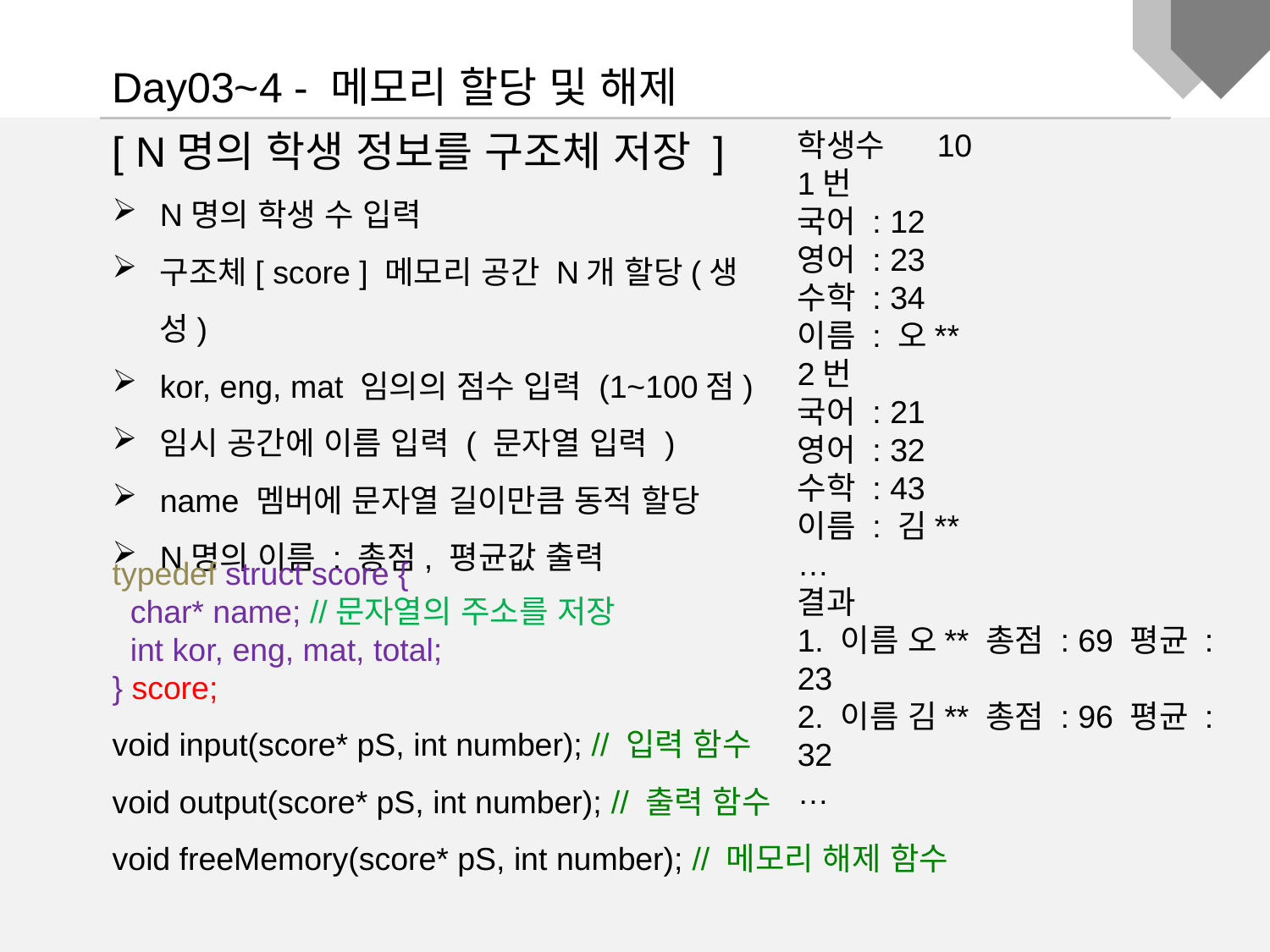

Day03~4 - 메모리 할당 및 해제
[ N명의 학생 정보를 구조체 저장 ]
N명의 학생 수 입력
구조체[ score ] 메모리 공간 N개 할당(생성)
kor, eng, mat 임의의 점수 입력 (1~100점)
임시 공간에 이름 입력 ( 문자열 입력 )
name 멤버에 문자열 길이만큼 동적 할당
N명의 이름 : 총점, 평균값 출력
학생수     10
1번
국어 : 12
영어 : 23
수학 : 34
이름 : 오**
2번
국어 : 21
영어 : 32
수학 : 43
이름 : 김**
…
결과
1. 이름 오** 총점 : 69 평균 : 23
2. 이름 김** 총점 : 96 평균 : 32
…
typedef struct score {
  char* name; //문자열의 주소를 저장
  int kor, eng, mat, total;
} score;
void input(score* pS, int number); // 입력 함수
void output(score* pS, int number); // 출력 함수
void freeMemory(score* pS, int number); // 메모리 해제 함수